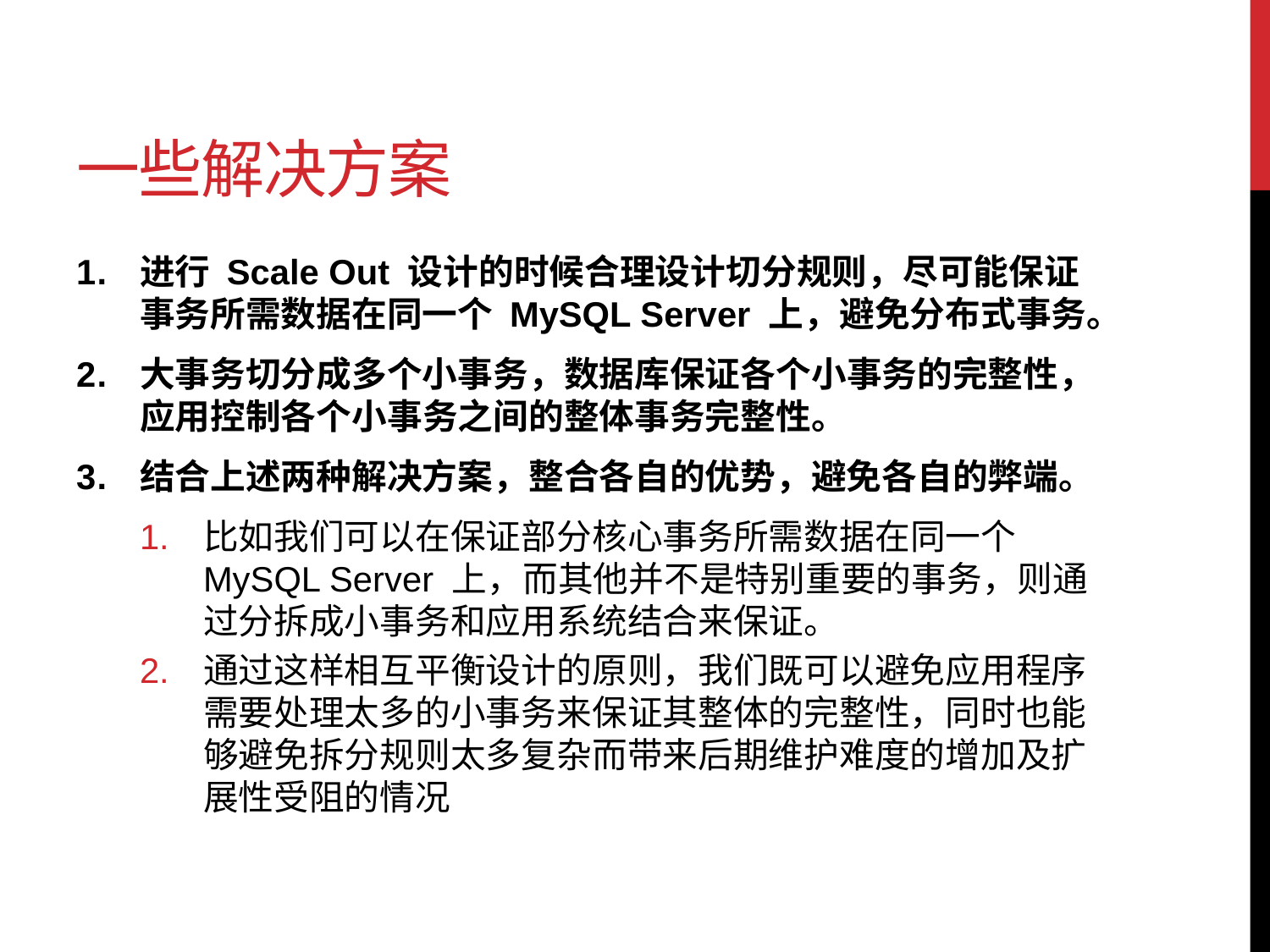

# 一些解决方案
进行 Scale Out 设计的时候合理设计切分规则，尽可能保证事务所需数据在同一个 MySQL Server 上，避免分布式事务。
大事务切分成多个小事务，数据库保证各个小事务的完整性，应用控制各个小事务之间的整体事务完整性。
结合上述两种解决方案，整合各自的优势，避免各自的弊端。
比如我们可以在保证部分核心事务所需数据在同一个 MySQL Server 上，而其他并不是特别重要的事务，则通过分拆成小事务和应用系统结合来保证。
通过这样相互平衡设计的原则，我们既可以避免应用程序需要处理太多的小事务来保证其整体的完整性，同时也能够避免拆分规则太多复杂而带来后期维护难度的增加及扩展性受阻的情况